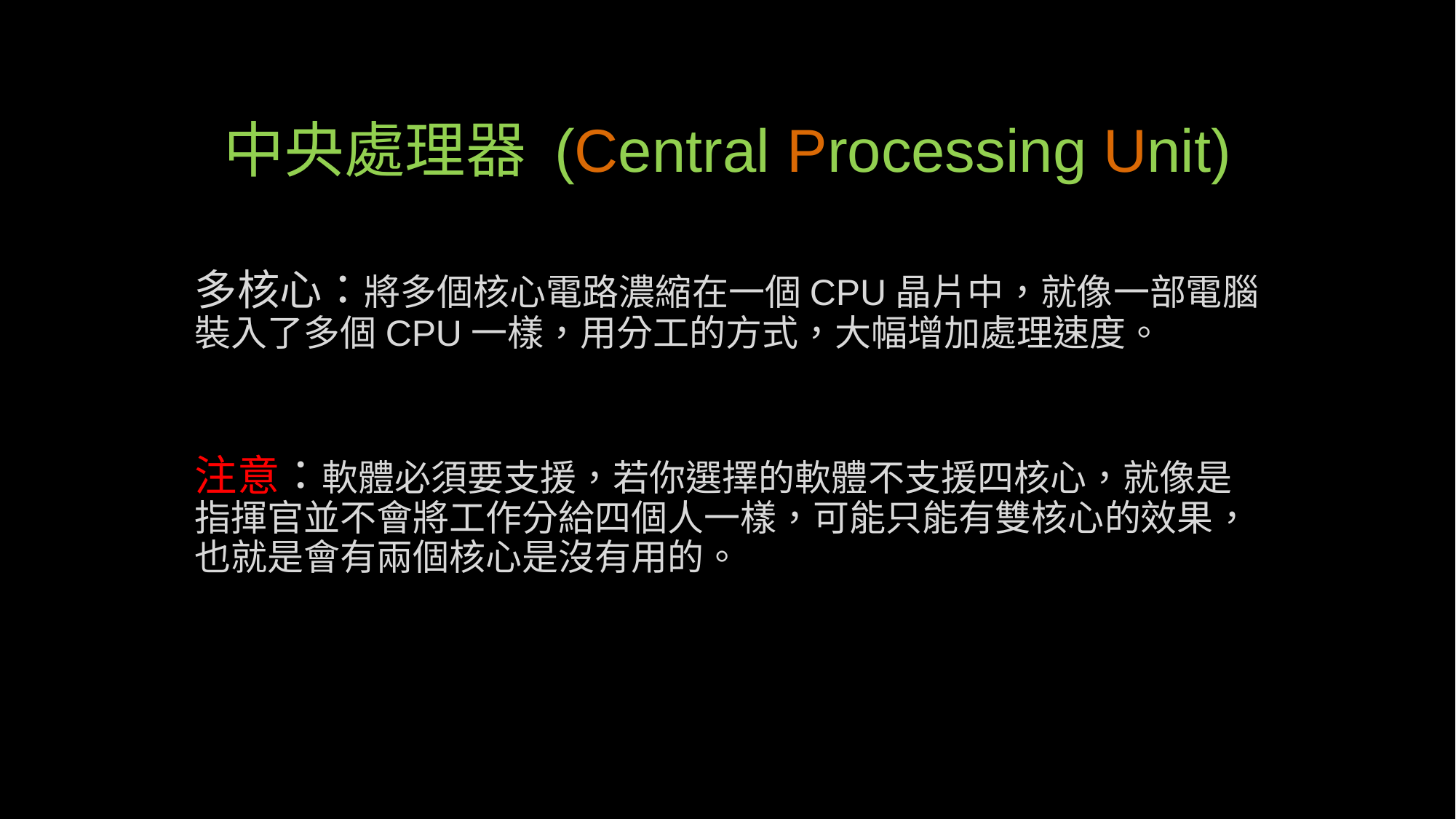

# 中央處理器 (Central Processing Unit)
多核心：將多個核心電路濃縮在一個CPU晶片中，就像一部電腦裝入了多個CPU一樣，用分工的方式，大幅增加處理速度。

注意：軟體必須要支援，若你選擇的軟體不支援四核心，就像是指揮官並不會將工作分給四個人一樣，可能只能有雙核心的效果，也就是會有兩個核心是沒有用的。